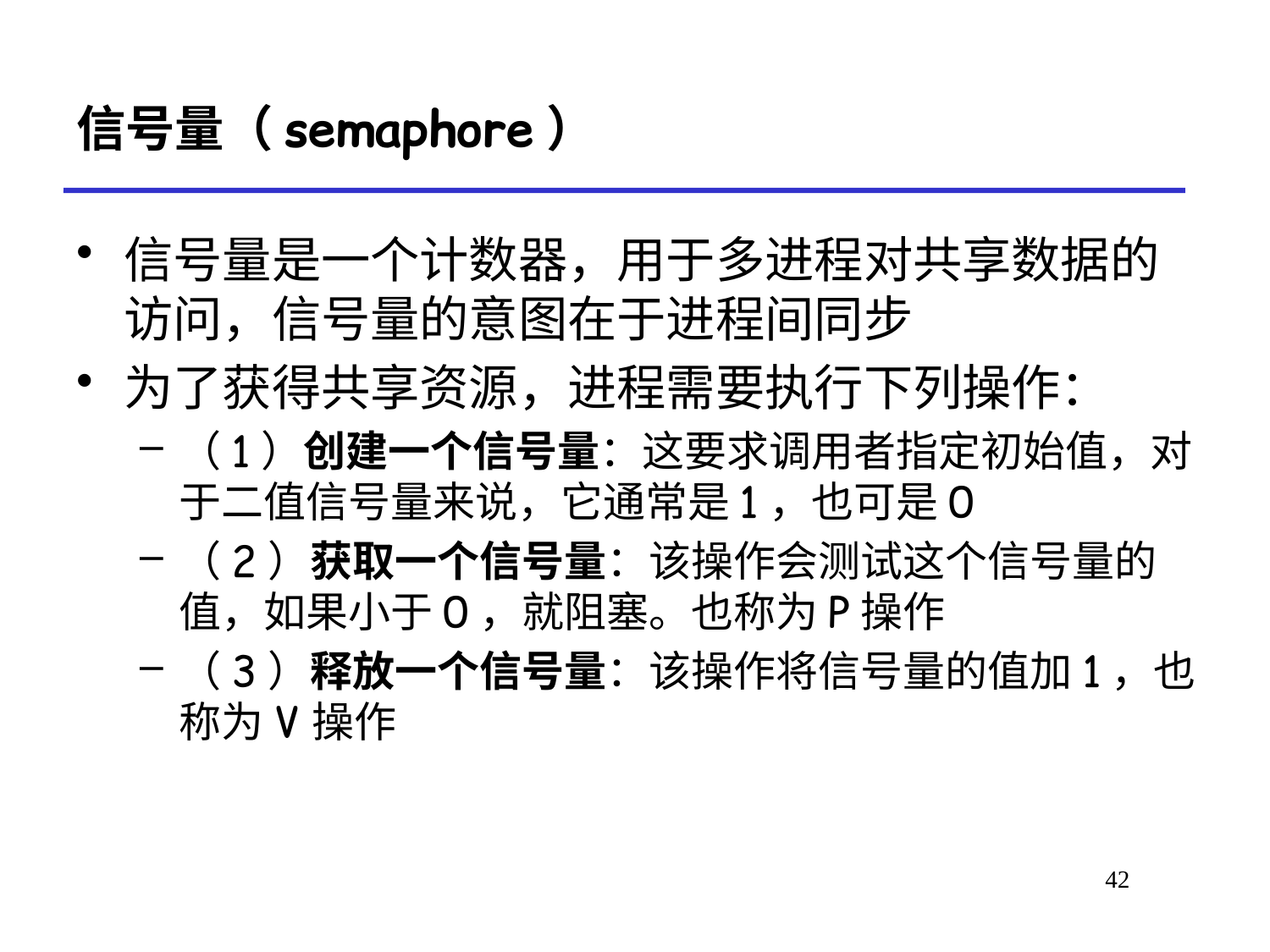

# 信号量（semaphore）
信号量是一个计数器，用于多进程对共享数据的访问，信号量的意图在于进程间同步
为了获得共享资源，进程需要执行下列操作：
（1）创建一个信号量：这要求调用者指定初始值，对于二值信号量来说，它通常是1，也可是0
（2）获取一个信号量：该操作会测试这个信号量的值，如果小于0，就阻塞。也称为P操作
（3）释放一个信号量：该操作将信号量的值加1，也称为V操作
42